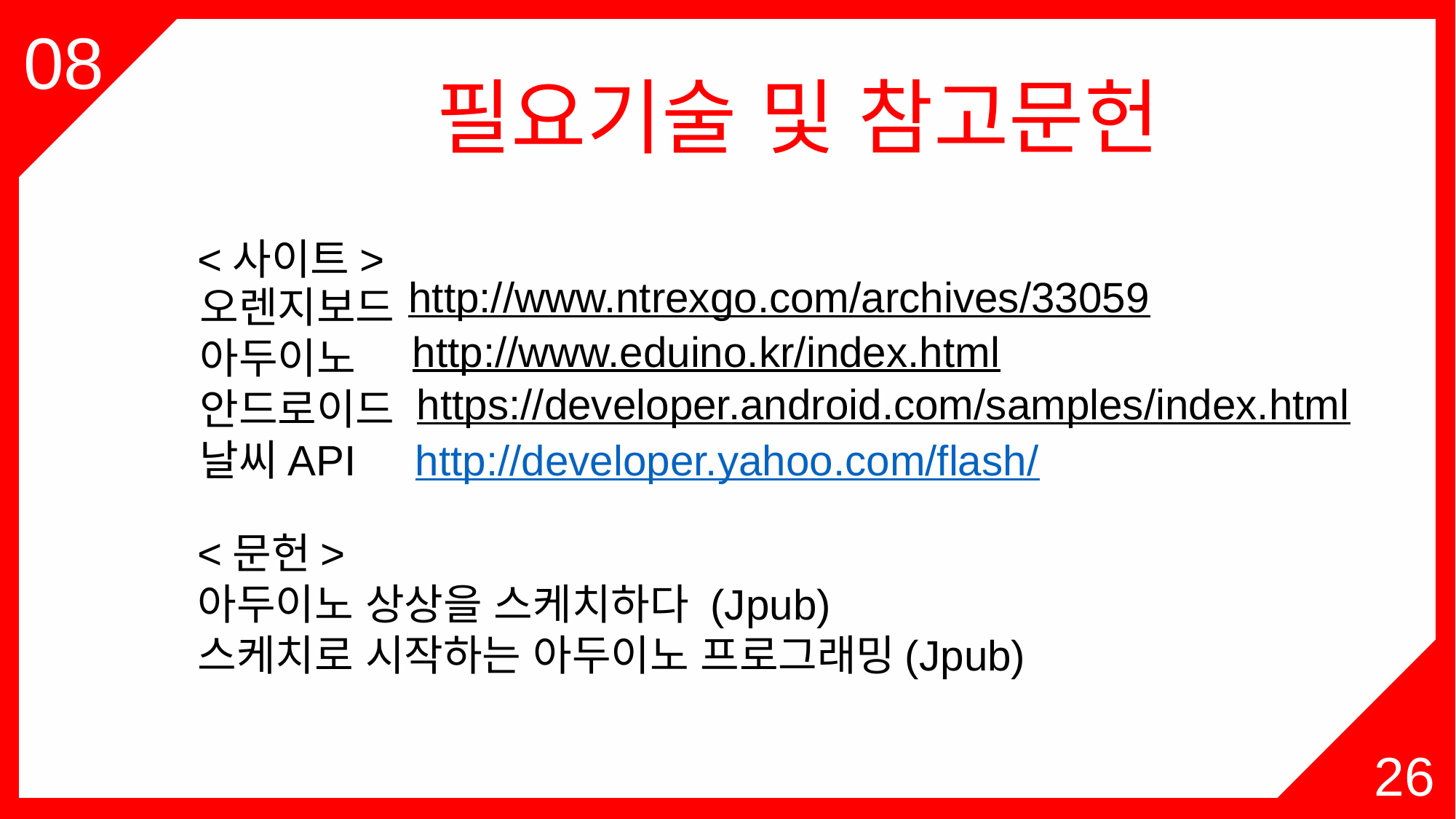

03
08
필요기술 및 참고문헌
<사이트>
http://www.ntrexgo.com/archives/33059
오렌지보드
아두이노
안드로이드
날씨API     http://developer.yahoo.com/flash/

http://www.eduino.kr/index.html
https://developer.android.com/samples/index.html
<문헌>
아두이노 상상을 스케치하다 (Jpub)
스케치로 시작하는 아두이노 프로그래밍(Jpub)

26